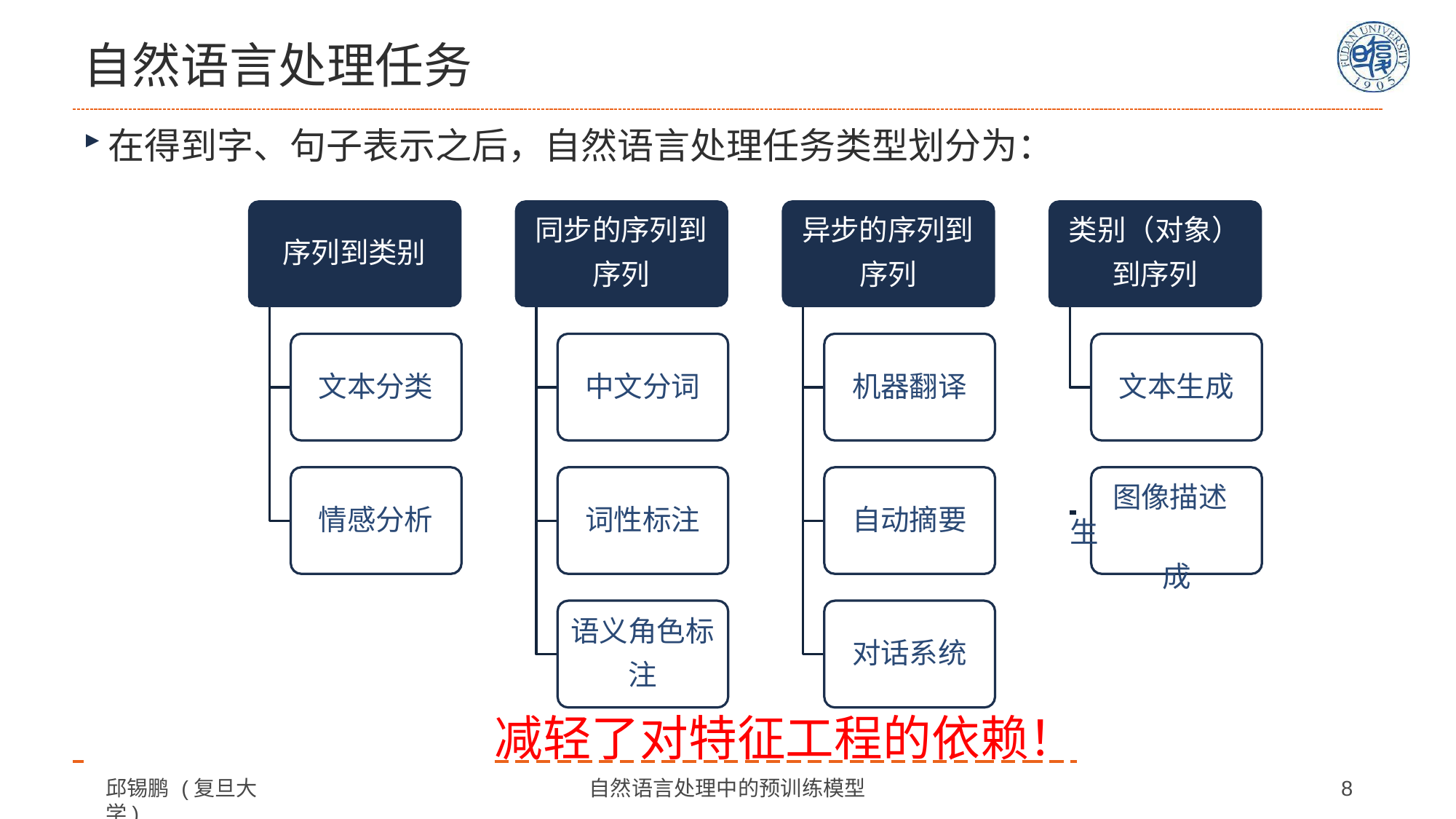

# 自然语言处理任务

在得到字、句子表示之后，自然语言处理任务类型划分为：

同步的序列到 序列
异步的序列到 序列
类别（对象） 到序列
序列到类别

文本分类
中文分词
机器翻译
文本生成

 	 图像描述生
成
情感分析
词性标注
自动摘要
语义角色标 注
对话系统
 	减轻了对特征工程的依赖！
邱锡鹏 (复旦大学)
自然语言处理中的预训练模型
8